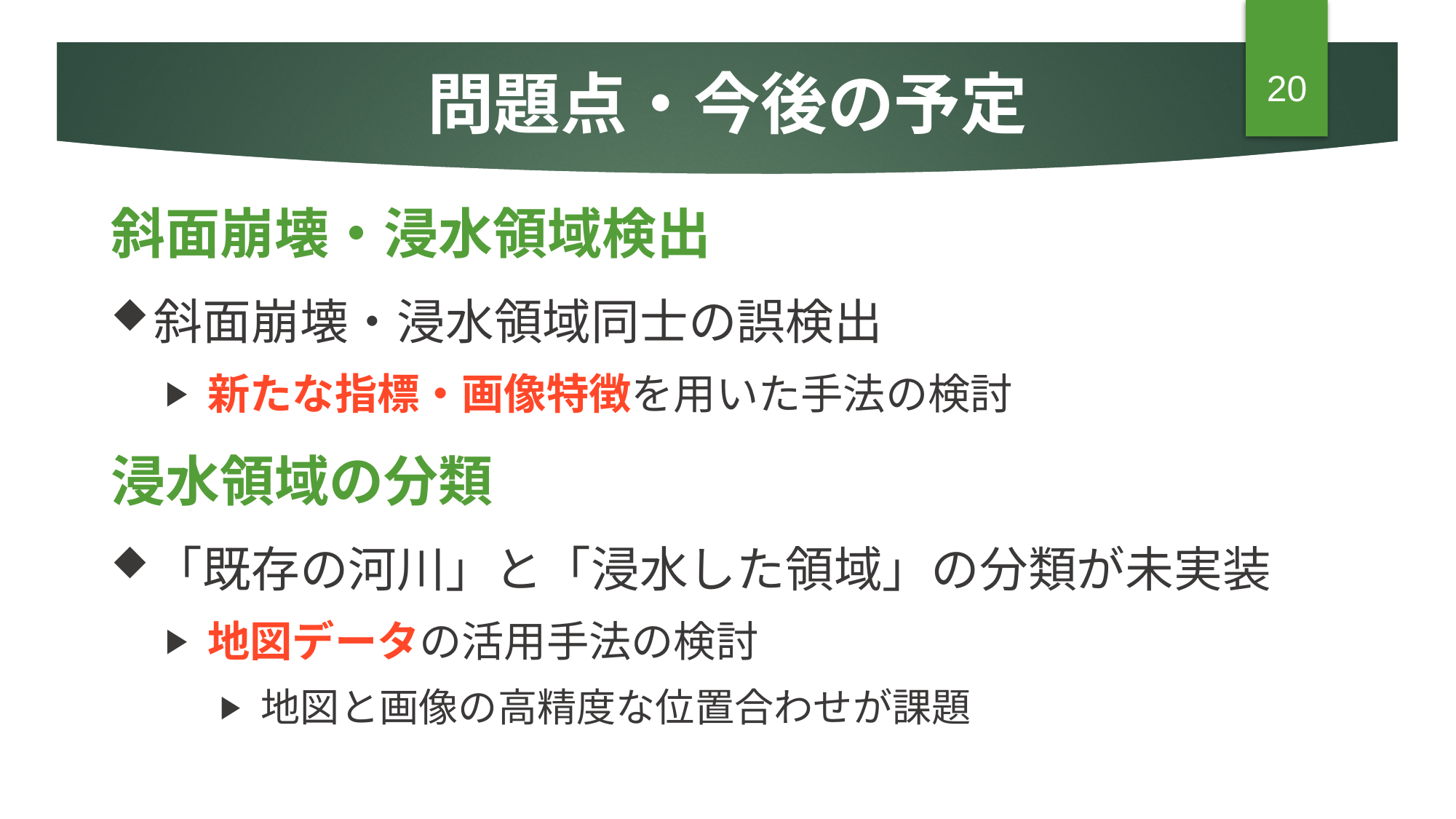

# 問題点・今後の予定
20
斜面崩壊・浸水領域検出
斜面崩壊・浸水領域同士の誤検出
新たな指標・画像特徴を用いた手法の検討
浸水領域の分類
「既存の河川」と「浸水した領域」の分類が未実装
地図データの活用手法の検討
地図と画像の高精度な位置合わせが課題